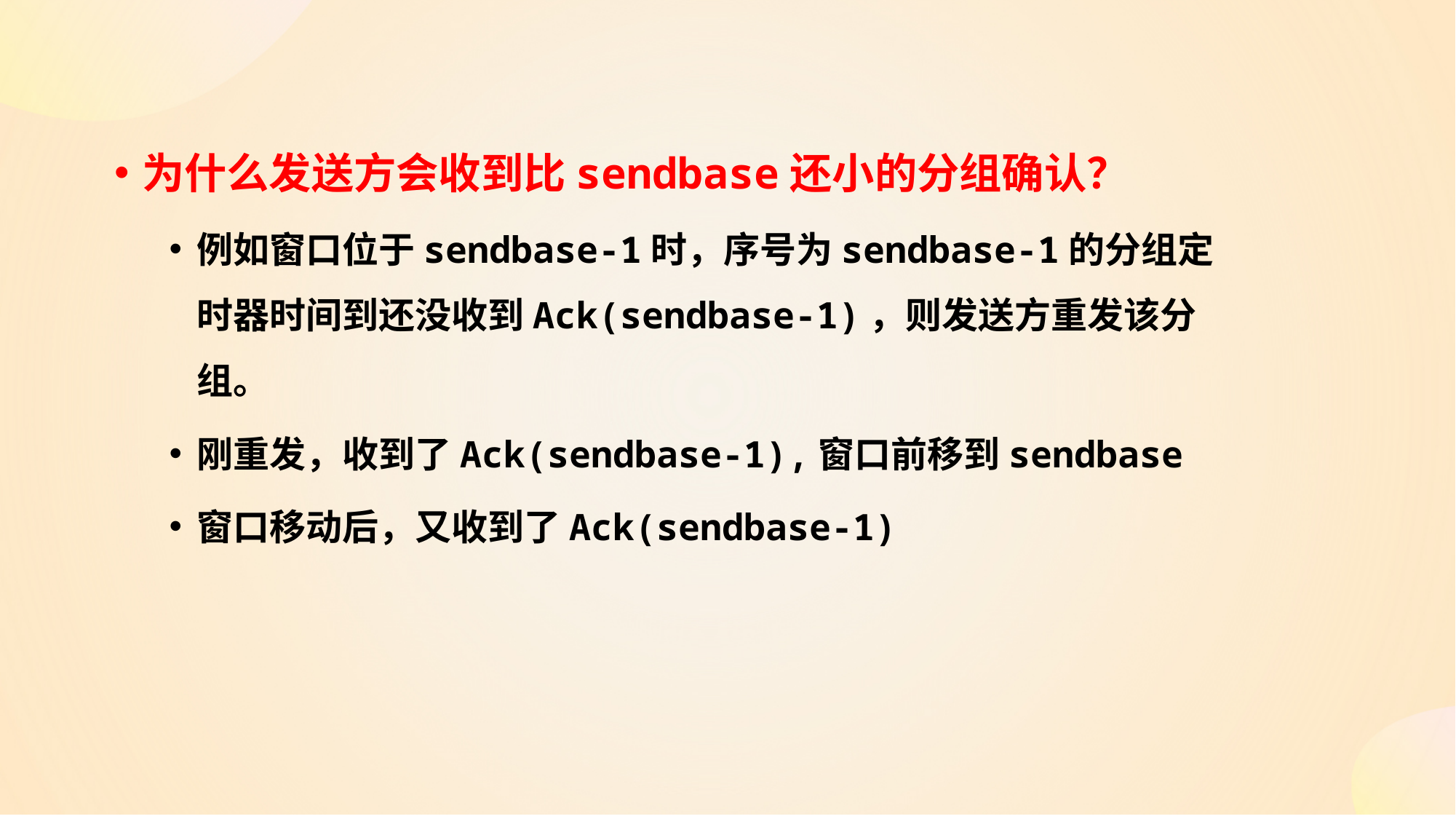

为什么发送方会收到比sendbase还小的分组确认？
例如窗口位于sendbase-1时，序号为sendbase-1的分组定时器时间到还没收到Ack(sendbase-1)，则发送方重发该分组。
刚重发，收到了Ack(sendbase-1),窗口前移到sendbase
窗口移动后，又收到了Ack(sendbase-1)